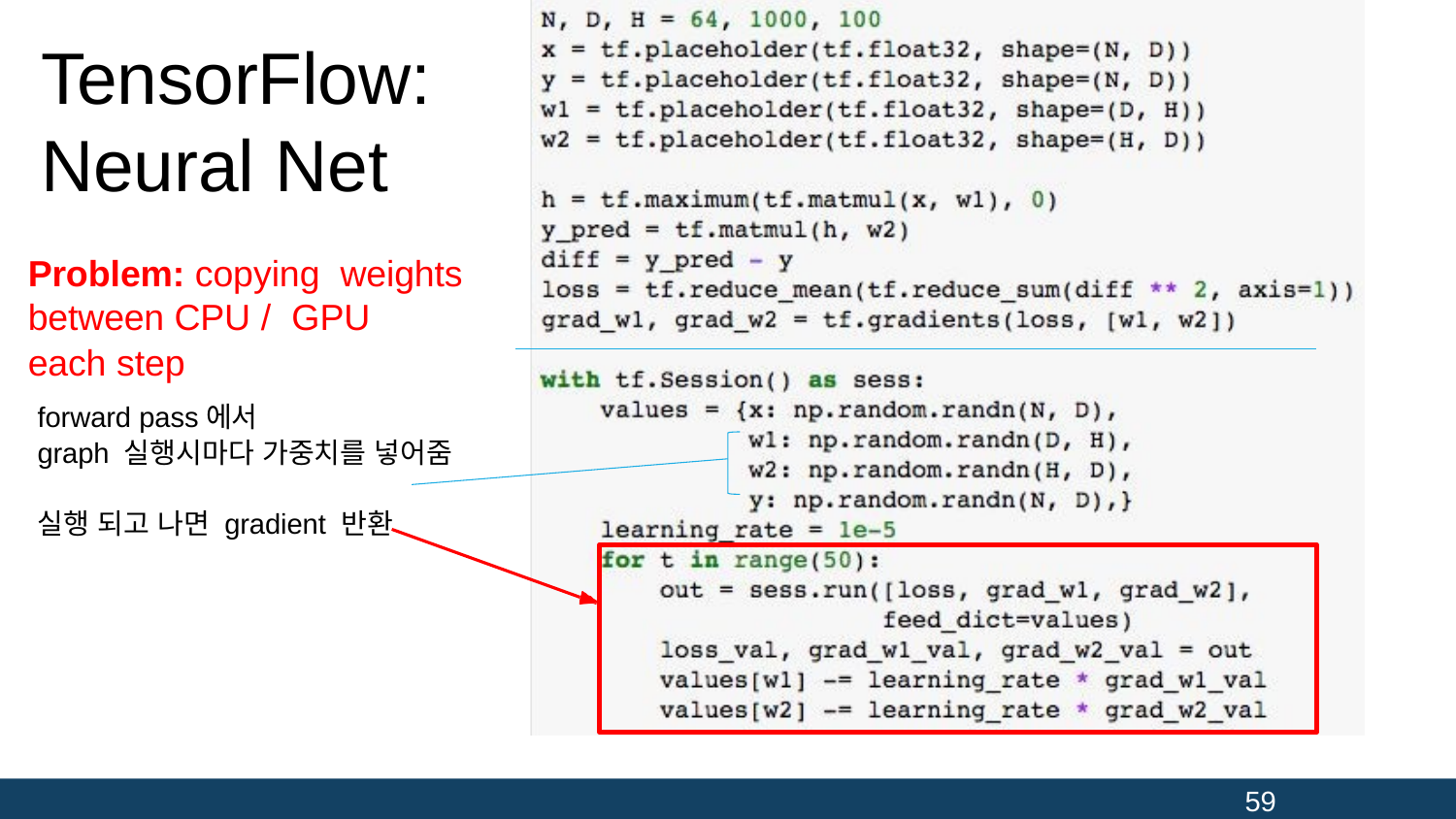

# TensorFlow:  Neural Net
Problem: copying  weights between CPU /  GPU
each step
forward pass에서
graph 실행시마다 가중치를 넣어줌

실행 되고 나면 gradient 반환